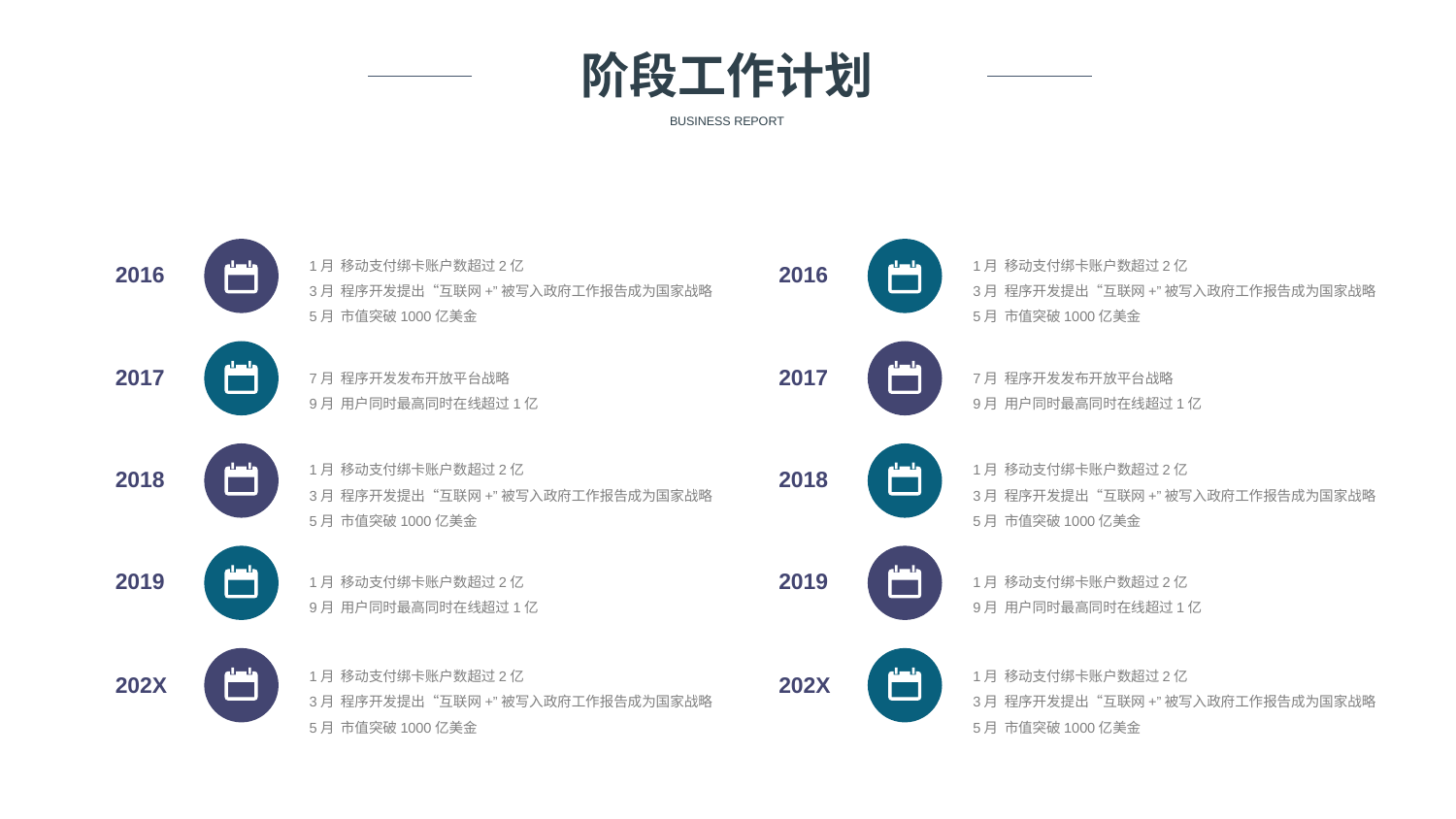

阶段工作计划
BUSINESS REPORT

1月  移动支付绑卡账户数超过2亿
3月  程序开发提出“互联网+”被写入政府工作报告成为国家战略
5月  市值突破1000亿美金
1月  移动支付绑卡账户数超过2亿
3月  程序开发提出“互联网+”被写入政府工作报告成为国家战略
5月  市值突破1000亿美金
2016
2016

7月  程序开发发布开放平台战略
9月  用户同时最高同时在线超过1亿
7月  程序开发发布开放平台战略
9月  用户同时最高同时在线超过1亿
2017
2017

1月  移动支付绑卡账户数超过2亿
3月  程序开发提出“互联网+”被写入政府工作报告成为国家战略
5月  市值突破1000亿美金
1月  移动支付绑卡账户数超过2亿
3月  程序开发提出“互联网+”被写入政府工作报告成为国家战略
5月  市值突破1000亿美金
2018
2018

1月  移动支付绑卡账户数超过2亿
9月  用户同时最高同时在线超过1亿
1月  移动支付绑卡账户数超过2亿
9月  用户同时最高同时在线超过1亿
2019
2019

1月  移动支付绑卡账户数超过2亿
3月  程序开发提出“互联网+”被写入政府工作报告成为国家战略
5月  市值突破1000亿美金
1月  移动支付绑卡账户数超过2亿
3月  程序开发提出“互联网+”被写入政府工作报告成为国家战略
5月  市值突破1000亿美金
202X
202X